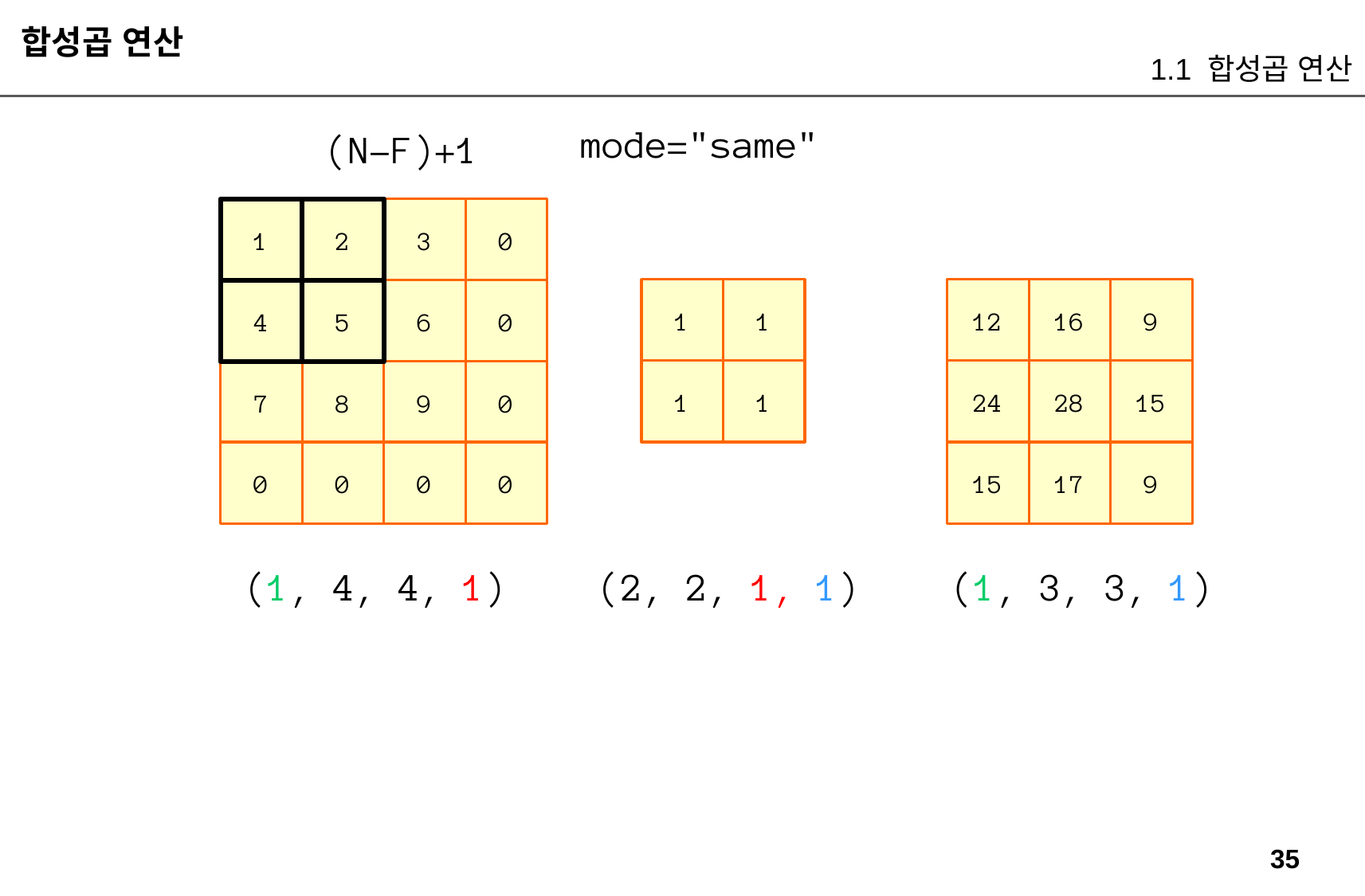

합성곱 연산
1.1 합성곱 연산
mode="same"
(N-F)+1
1

2
3
0
1
1
12
16
9
4
5
6
0
1
1
24
28
15
7
8
9
0
15
17
9
0
0
0
0
(1, 4, 4, 1)
(2, 2, 1, 1)
(1, 3, 3, 1)